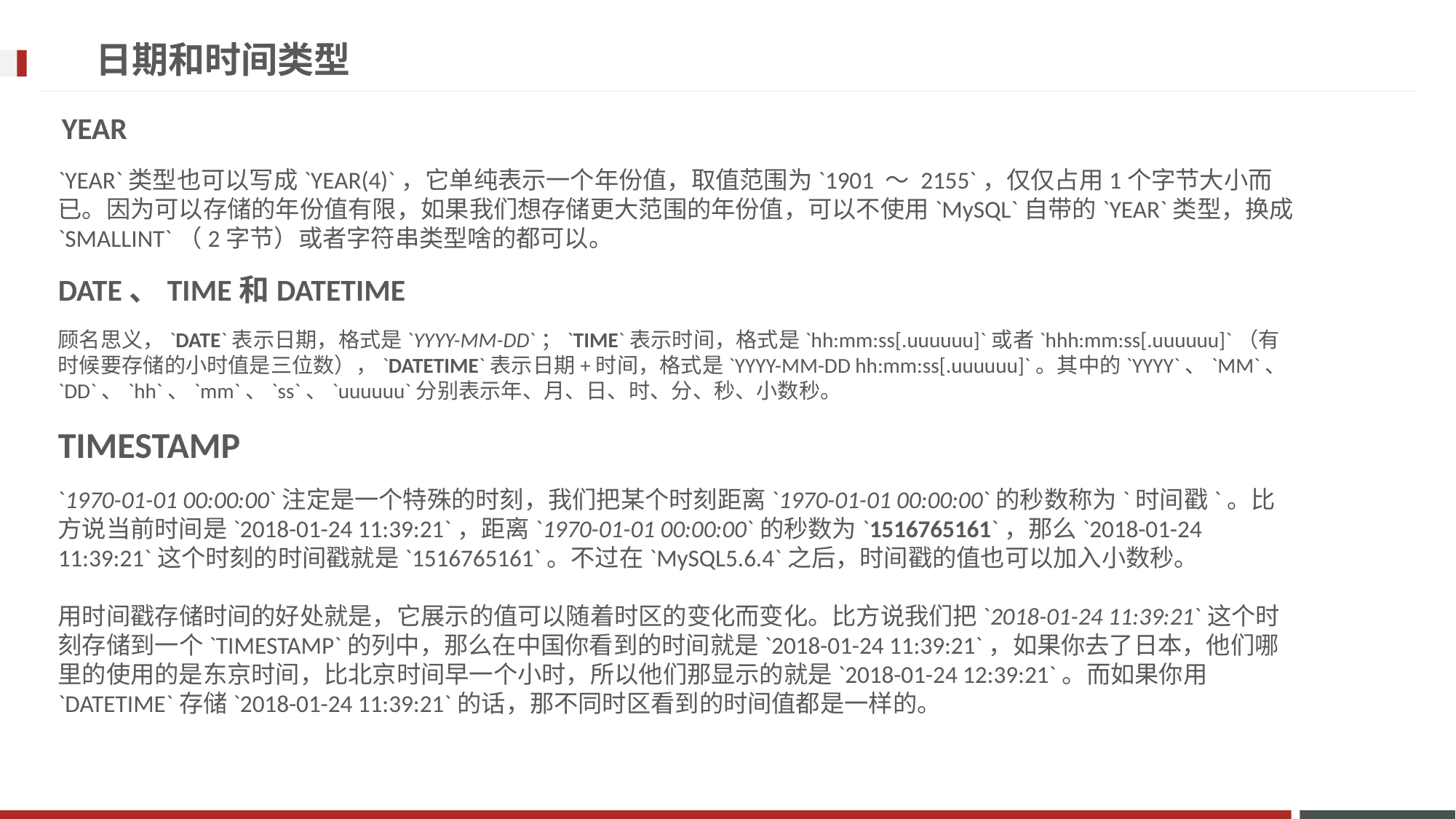

# 日期和时间类型

 YEAR

`YEAR`类型也可以写成`YEAR(4)`，它单纯表示一个年份值，取值范围为`1901 ～ 2155`，仅仅占用1个字节大小而已。因为可以存储的年份值有限，如果我们想存储更大范围的年份值，可以不使用`MySQL`自带的`YEAR`类型，换成`SMALLINT`（2字节）或者字符串类型啥的都可以。

DATE、TIME和DATETIME

顾名思义，`DATE`表示日期，格式是`YYYY-MM-DD`；`TIME`表示时间，格式是`hh:mm:ss[.uuuuuu]`或者`hhh:mm:ss[.uuuuuu]`（有时候要存储的小时值是三位数），`DATETIME`表示日期+时间，格式是`YYYY-MM-DD hh:mm:ss[.uuuuuu]`。其中的`YYYY`、`MM`、`DD`、`hh`、`mm`、`ss`、`uuuuuu`分别表示年、月、日、时、分、秒、小数秒。

TIMESTAMP

`1970-01-01 00:00:00`注定是一个特殊的时刻，我们把某个时刻距离`1970-01-01 00:00:00`的秒数称为`时间戳`。比方说当前时间是`2018-01-24 11:39:21`，距离`1970-01-01 00:00:00`的秒数为`1516765161`，那么`2018-01-24 11:39:21`这个时刻的时间戳就是`1516765161`。不过在`MySQL5.6.4`之后，时间戳的值也可以加入小数秒。

用时间戳存储时间的好处就是，它展示的值可以随着时区的变化而变化。比方说我们把`2018-01-24 11:39:21`这个时刻存储到一个`TIMESTAMP`的列中，那么在中国你看到的时间就是`2018-01-24 11:39:21`，如果你去了日本，他们哪里的使用的是东京时间，比北京时间早一个小时，所以他们那显示的就是`2018-01-24 12:39:21`。而如果你用`DATETIME`存储`2018-01-24 11:39:21`的话，那不同时区看到的时间值都是一样的。